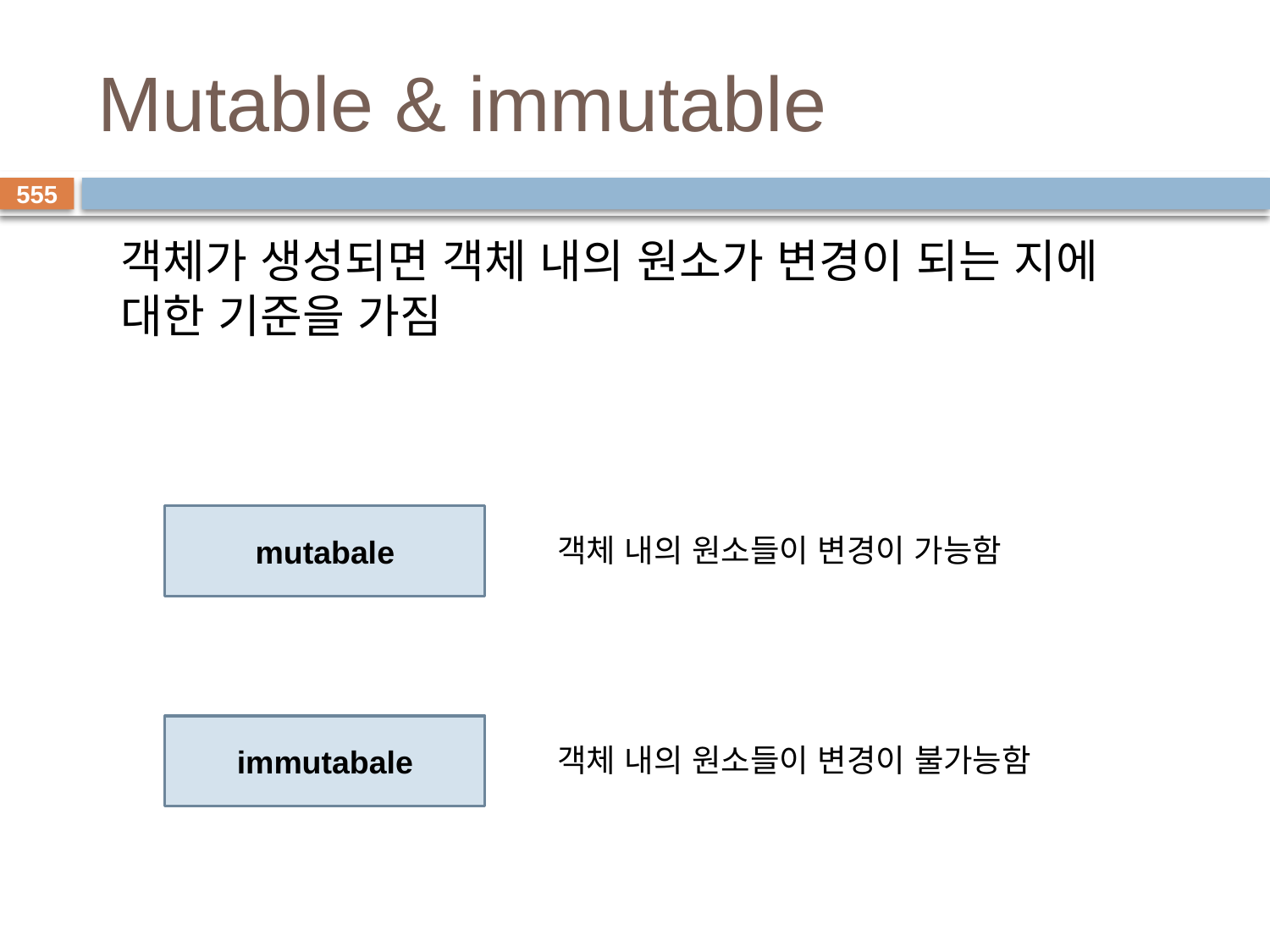

# Mutable & immutable
555
객체가 생성되면 객체 내의 원소가 변경이 되는 지에 대한 기준을 가짐

mutabale
객체 내의 원소들이 변경이 가능함
immutabale
객체 내의 원소들이 변경이 불가능함